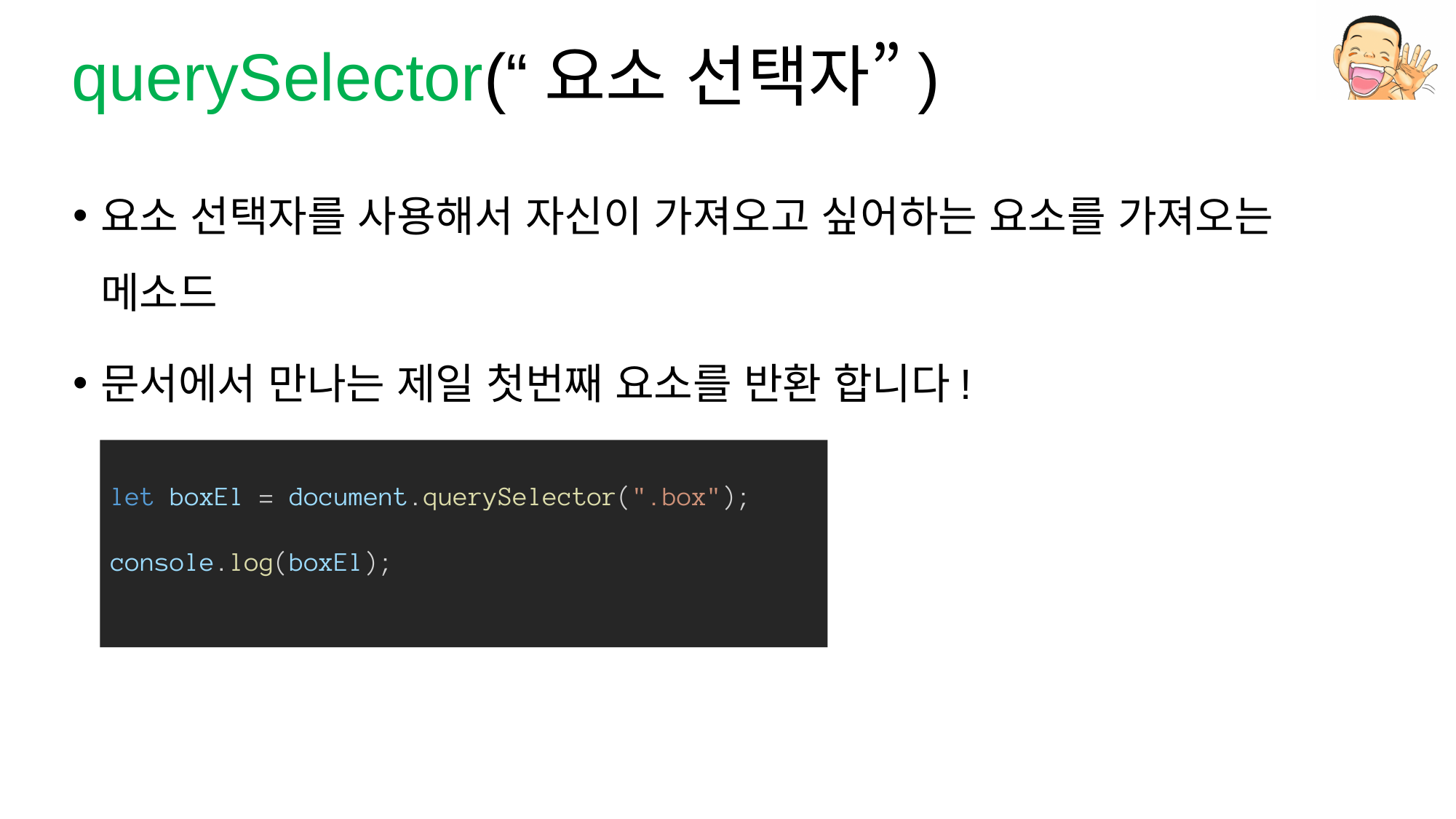

# querySelector(“요소 선택자”)
요소 선택자를 사용해서 자신이 가져오고 싶어하는 요소를 가져오는 메소드
문서에서 만나는 제일 첫번째 요소를 반환 합니다!

let boxEl = document.querySelector(".box");
console.log(boxEl);